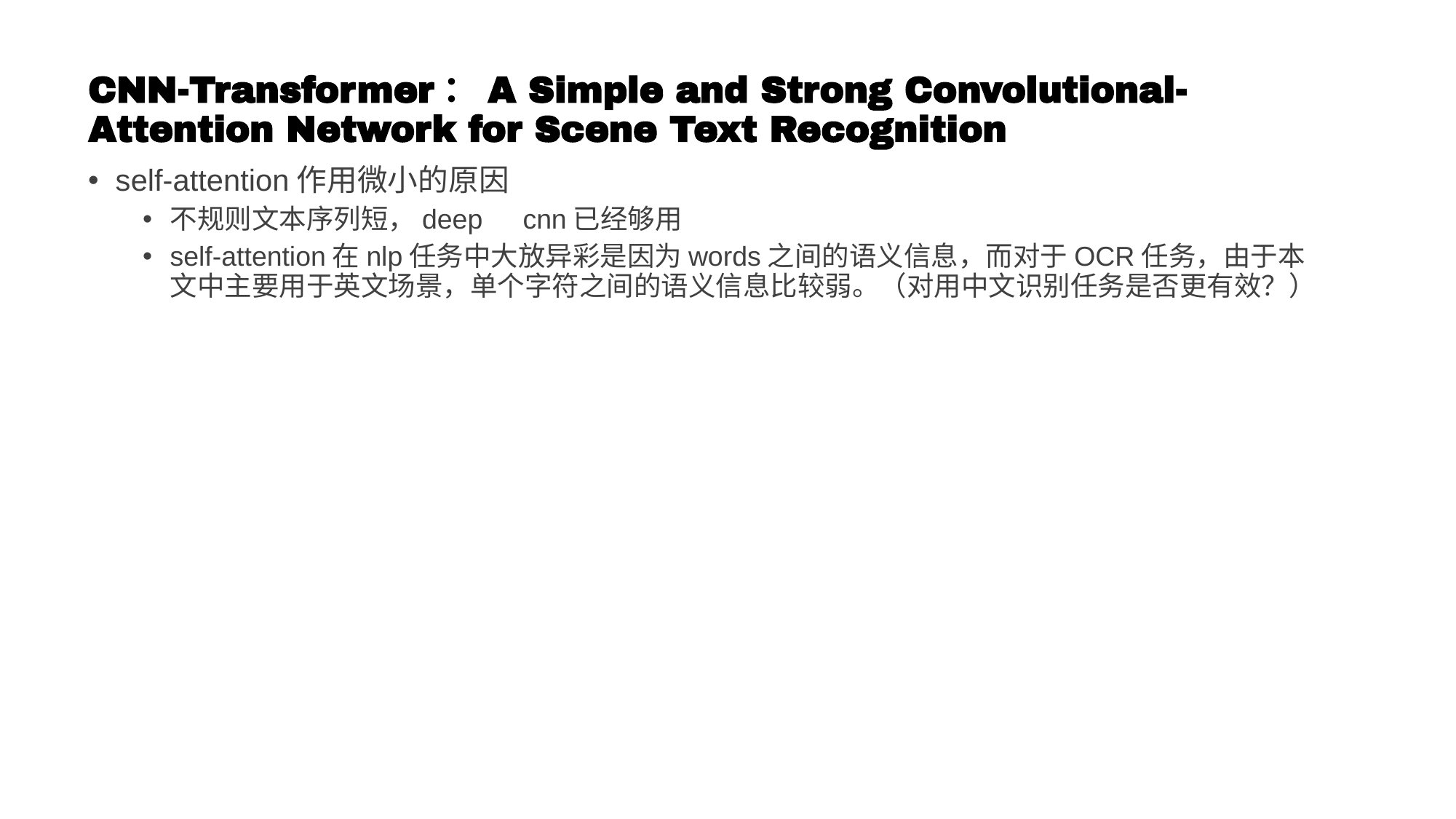

# CNN-Transformer：A Simple and Strong Convolutional-Attention Network for Scene Text Recognition
self-attention作用微小的原因
不规则文本序列短，deep　cnn已经够用
self-attention在nlp任务中大放异彩是因为words之间的语义信息，而对于OCR任务，由于本文中主要用于英文场景，单个字符之间的语义信息比较弱。（对用中文识别任务是否更有效？）